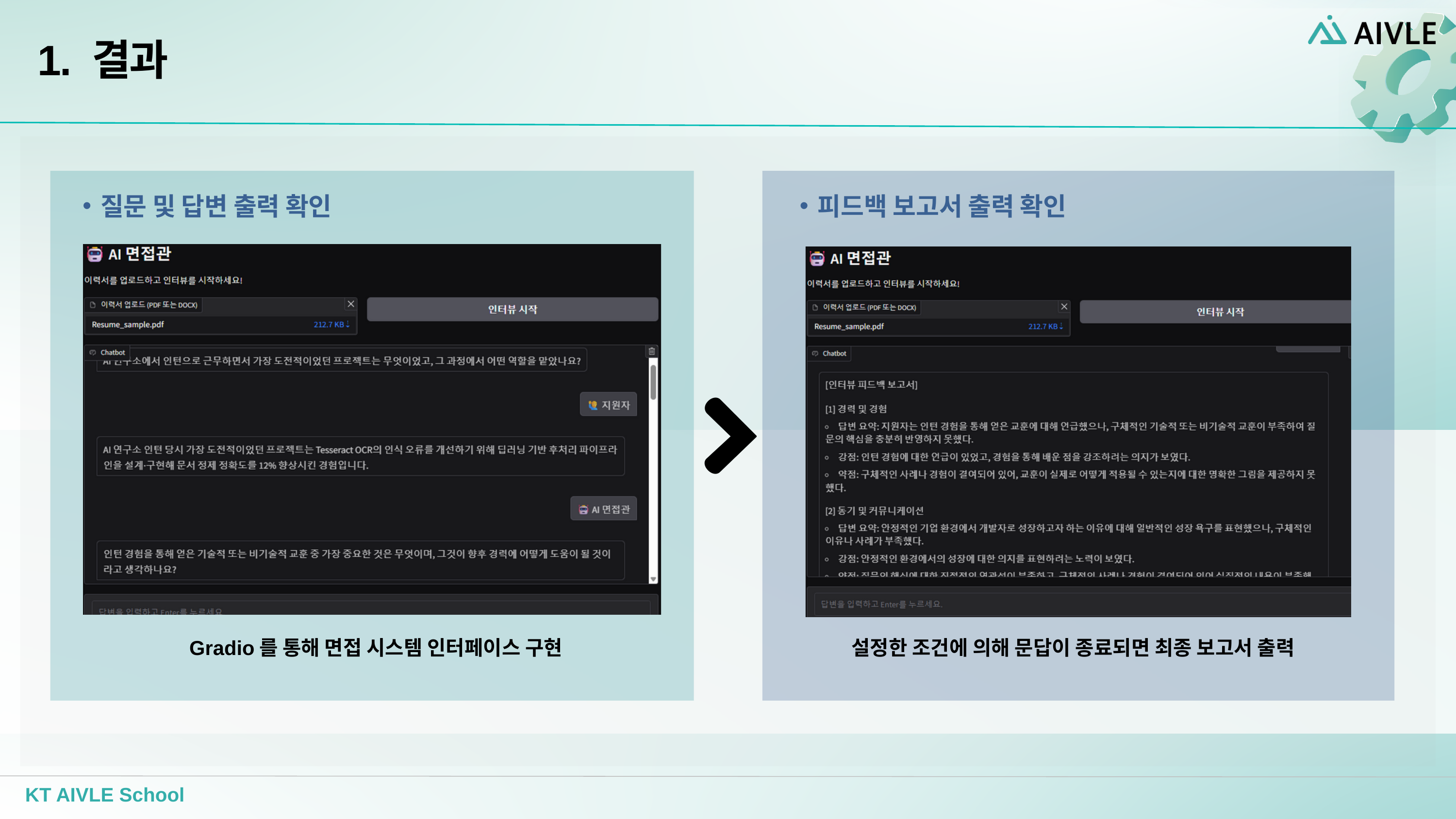

1. 결과

질문 및 답변 출력 확인

피드백 보고서 출력 확인

Gradio를 통해 면접 시스템 인터페이스 구현
설정한 조건에 의해 문답이 종료되면 최종 보고서 출력

KT AIVLE School